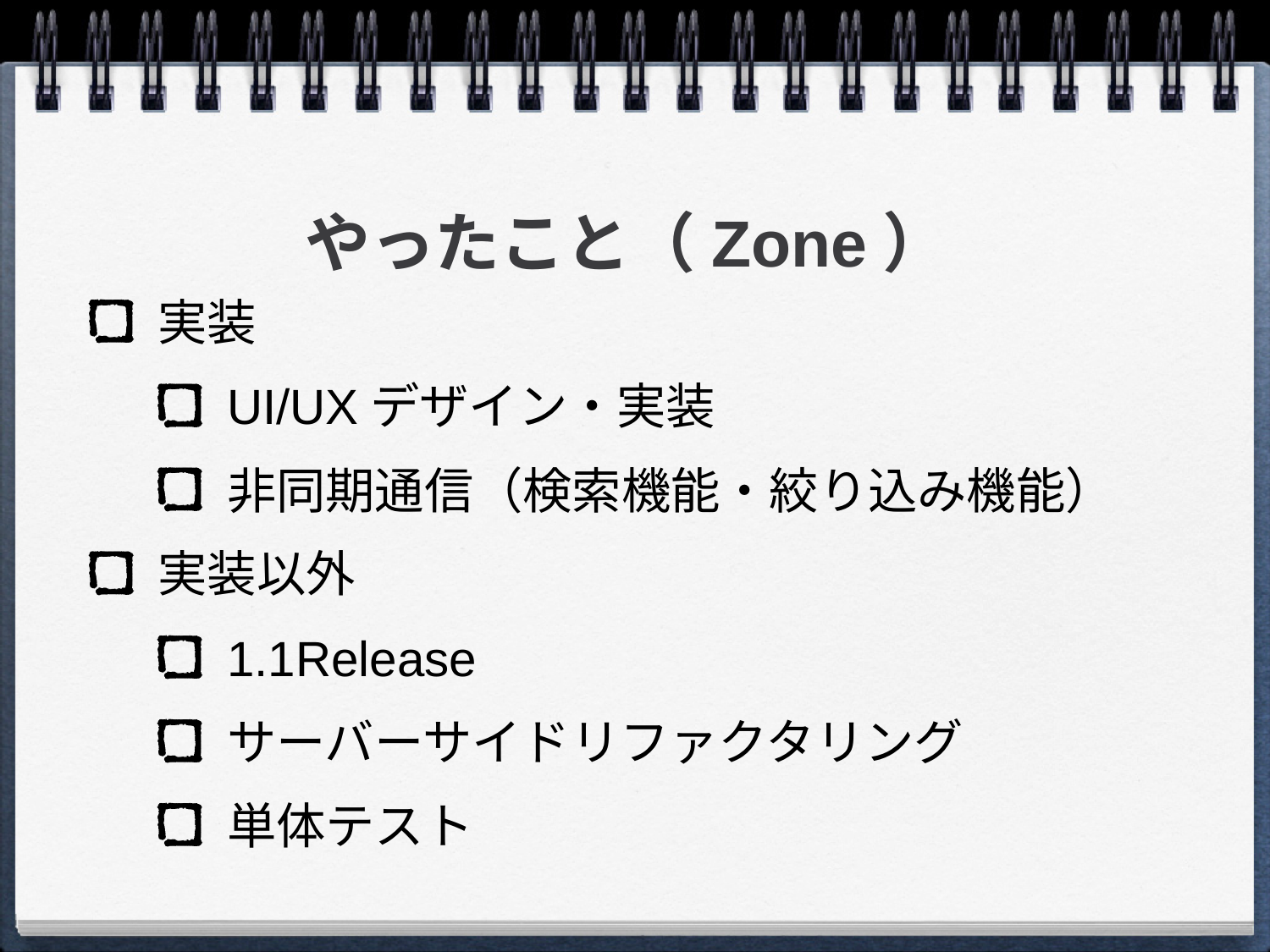

# やったこと（Zone）
実装
UI/UXデザイン・実装
非同期通信（検索機能・絞り込み機能）
実装以外
1.1Release
サーバーサイドリファクタリング
単体テスト